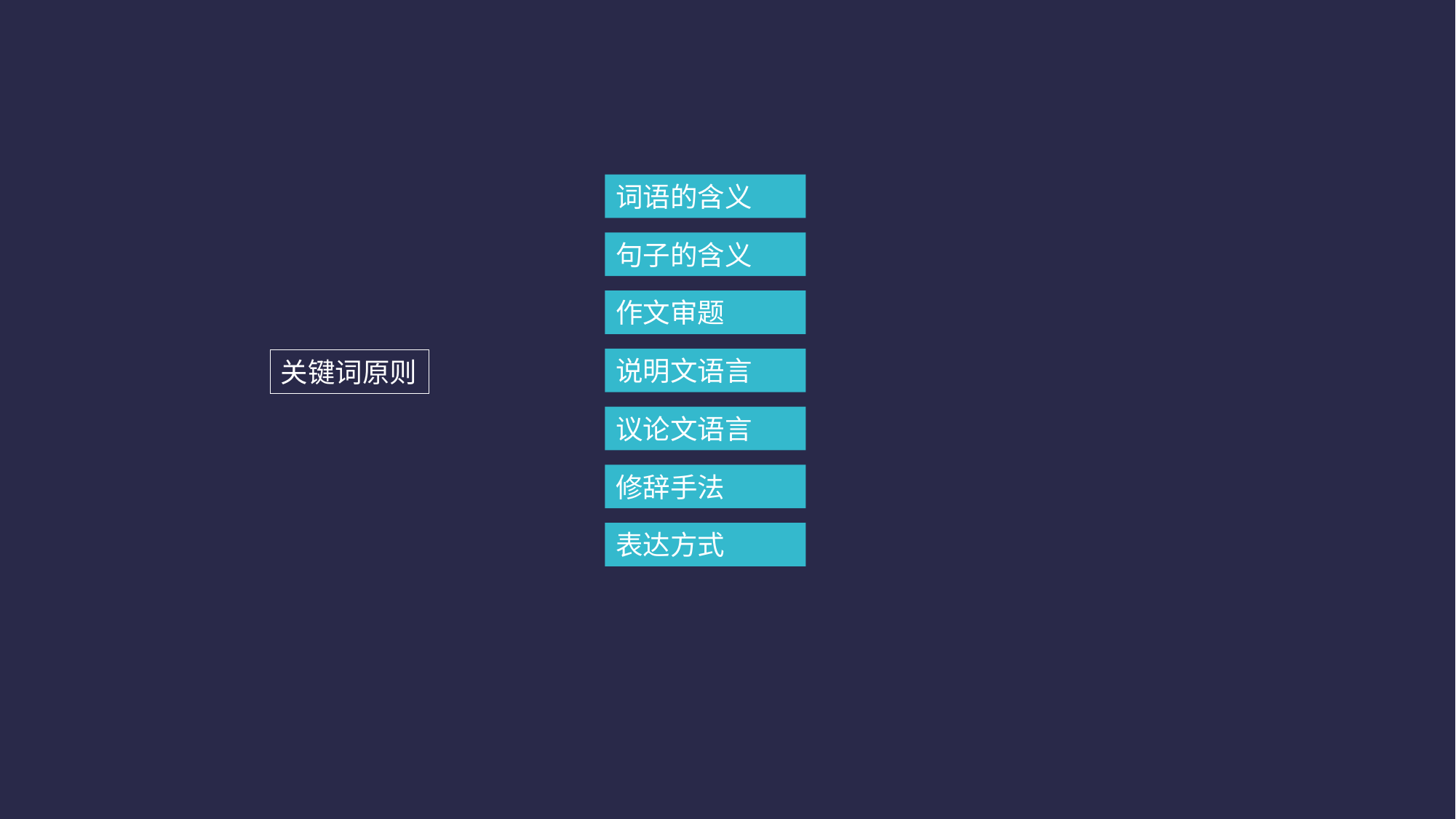

词语的含义
句子的含义
作文审题
说明文语言
关键词原则
议论文语言
修辞手法
表达方式